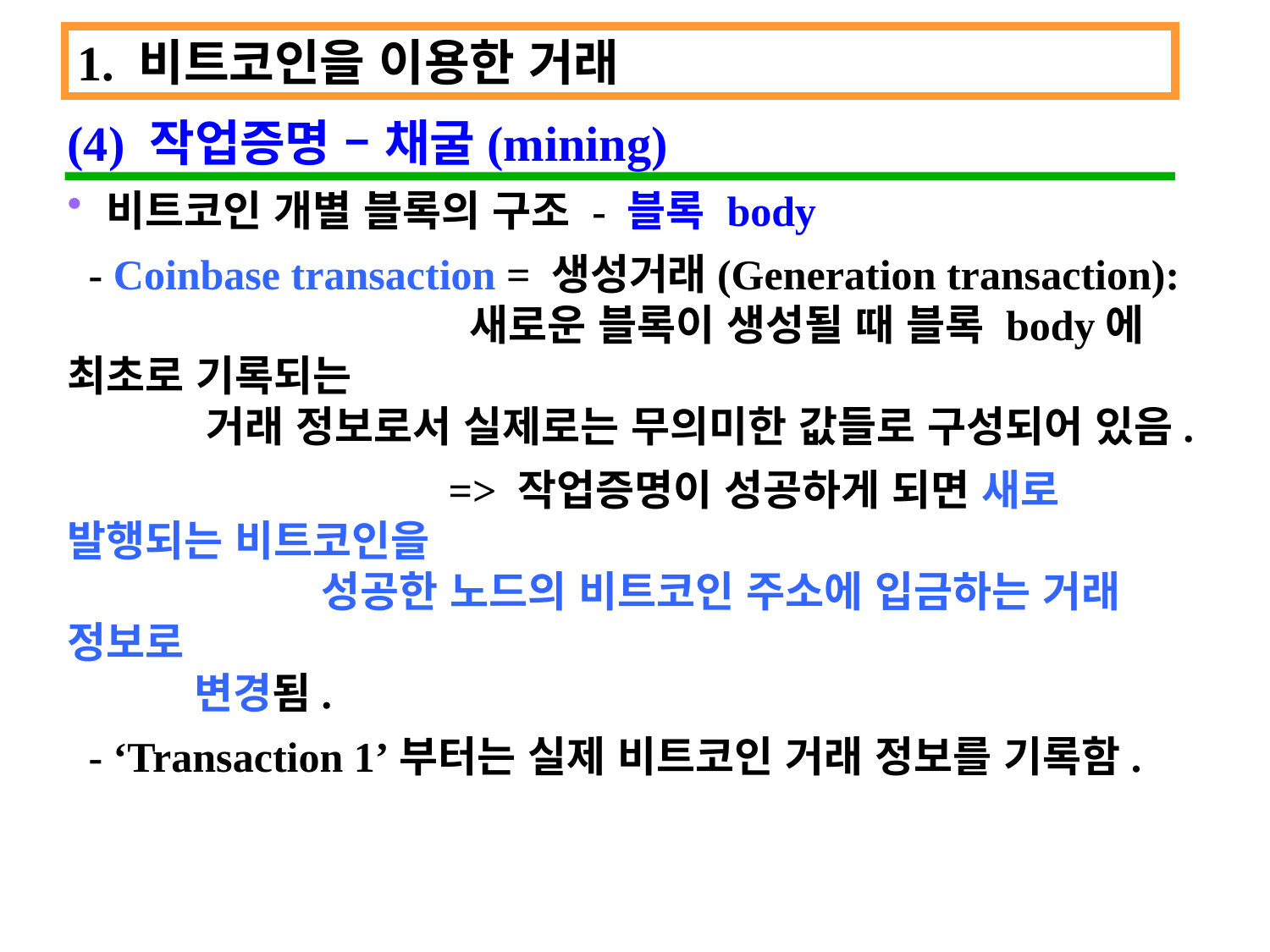

1. 비트코인을 이용한 거래
(4) 작업증명 – 채굴(mining)
비트코인 개별 블록의 구조 - 블록 body
  - Coinbase transaction = 생성거래(Generation transaction): 				 새로운 블록이 생성될 때 블록 body에 최초로 기록되는 								 거래 정보로서 실제로는 무의미한 값들로 구성되어 있음.
			=> 작업증명이 성공하게 되면 새로 발행되는 비트코인을 									성공한 노드의 비트코인 주소에 입금하는 거래 정보로 									변경됨.
  - ‘Transaction 1’부터는 실제 비트코인 거래 정보를 기록함.